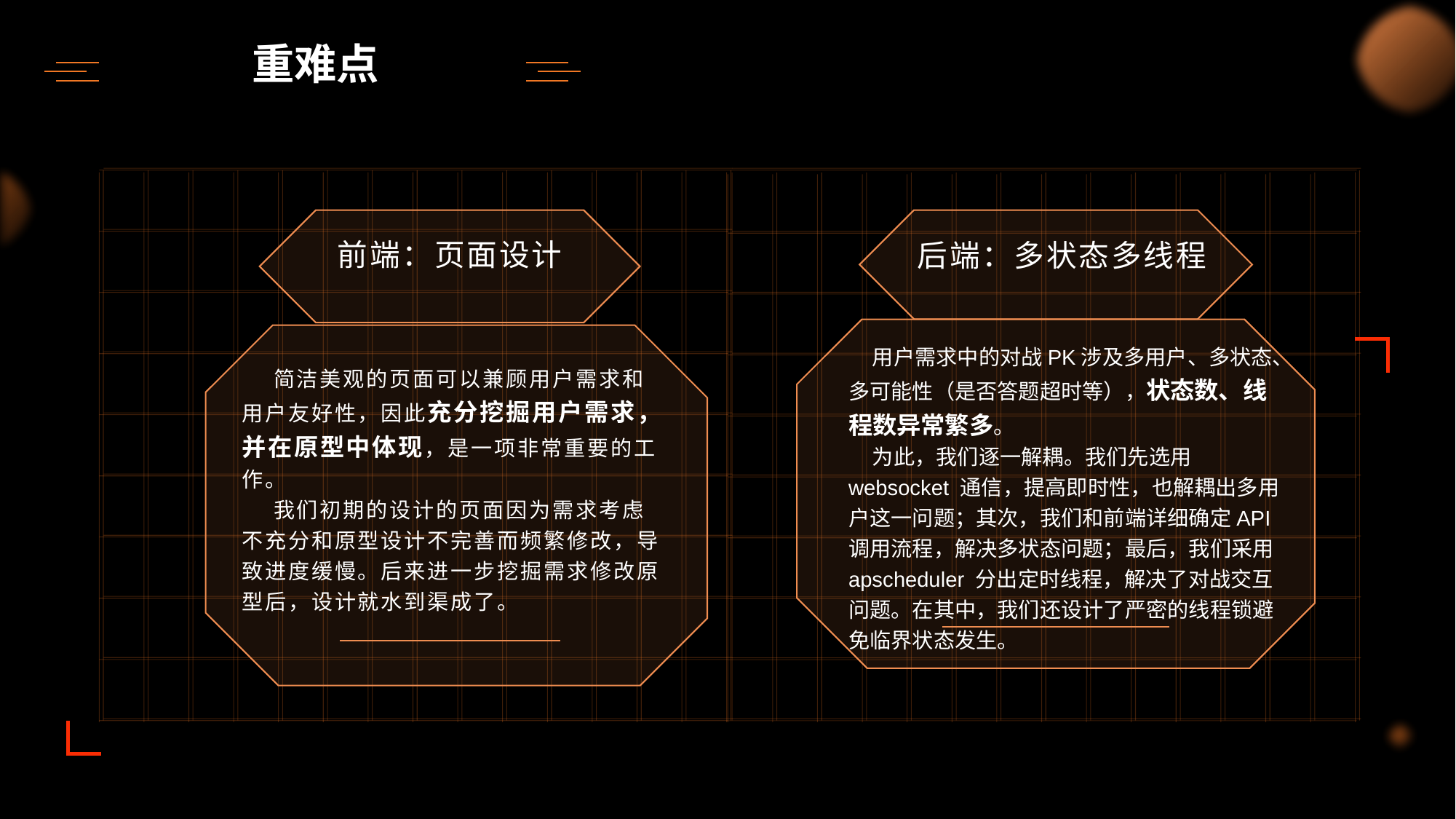

重难点

后端：多状态多线程
    用户需求中的对战PK涉及多用户、多状态、多可能性（是否答题超时等），状态数、线程数异常繁多。
    为此，我们逐一解耦。我们先选用 websocket 通信，提高即时性，也解耦出多用户这一问题；其次，我们和前端详细确定API调用流程，解决多状态问题；最后，我们采用 apscheduler 分出定时线程，解决了对战交互问题。在其中，我们还设计了严密的线程锁避免临界状态发生。

前端：页面设计
    简洁美观的页面可以兼顾用户需求和用户友好性，因此充分挖掘用户需求，并在原型中体现，是一项非常重要的工作。
    我们初期的设计的页面因为需求考虑不充分和原型设计不完善而频繁修改，导致进度缓慢。后来进一步挖掘需求修改原型后，设计就水到渠成了。